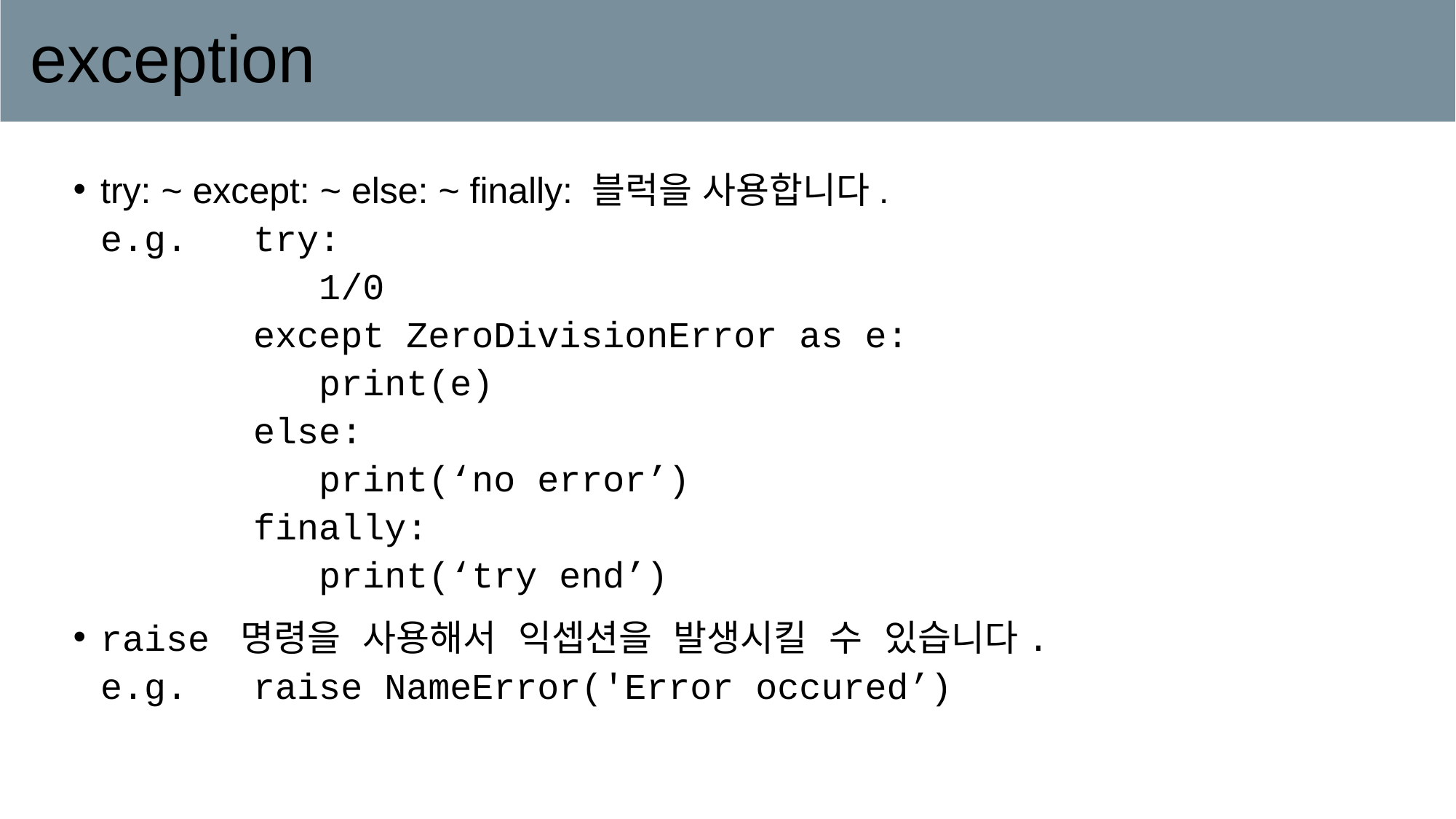

# exception
try: ~ except: ~ else: ~ finally: 블럭을 사용합니다.
e.g.   try:
          1/0
       except ZeroDivisionError as e:
          print(e)
       else:
          print(‘no error’)
       finally:
          print(‘try end’)
raise 명령을 사용해서 익셉션을 발생시킬 수 있습니다.
e.g.   raise NameError('Error occured’)